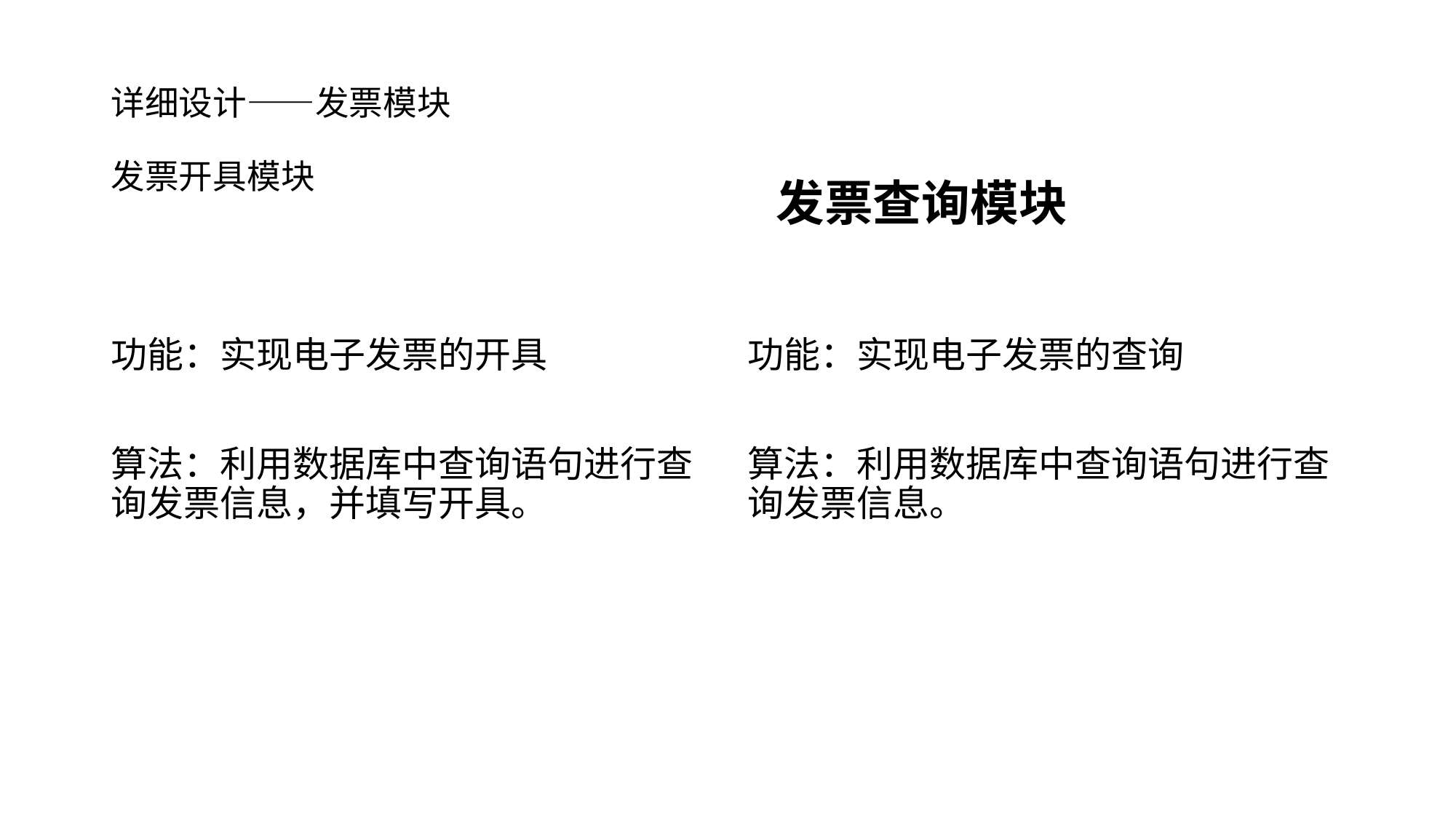

# 详细设计——发票模块 发票开具模块
发票查询模块

功能：实现电子发票的开具

算法：利用数据库中查询语句进行查询发票信息，并填写开具。

功能：实现电子发票的查询

算法：利用数据库中查询语句进行查询发票信息。